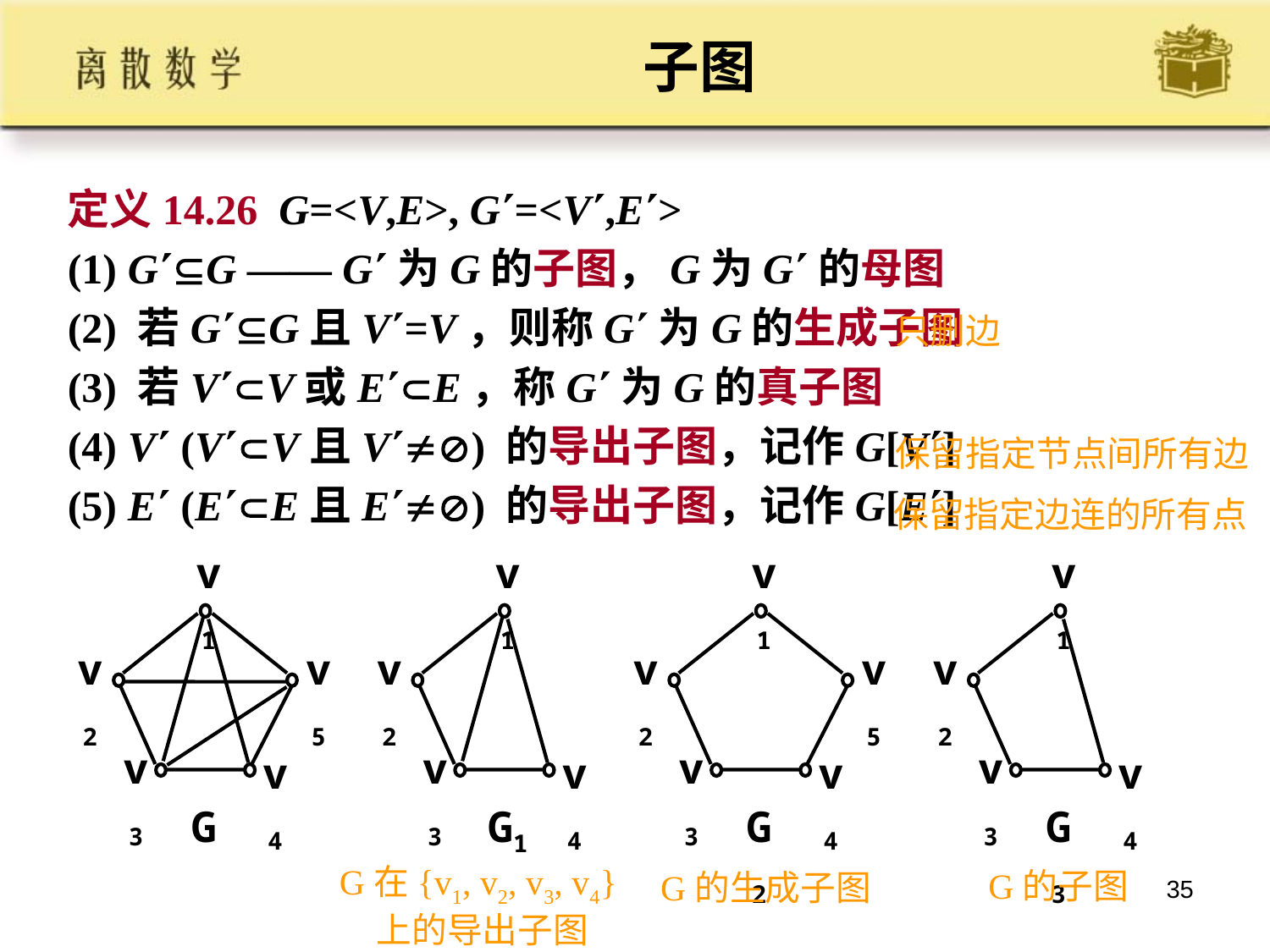

# 子图
定义14.26  G=<V,E>, G′=<V′,E′>
(1) G′⊆G —— G′为G的子图，G为G′的母图
(2) 若G′⊆G且V′=V，则称G′为G的生成子图
(3) 若V′⊂V或E′⊂E，称G′为G的真子图
(4) V′ (V′⊂V且V′≠∅) 的导出子图，记作G[V′]
(5) E′ (E′⊂E且E′≠∅) 的导出子图，记作G[E′]
只删边
保留指定节点间所有边
保留指定边连的所有点
v1
v1
v1
v1

v2
v5
v2
v2
v5
v2

v3
v3
v3
v3
v4
v4
v4
v4

G
G1
G2
G3
G在{v1, v2, v3, v4}上的导出子图
G的子图
G的生成子图
35